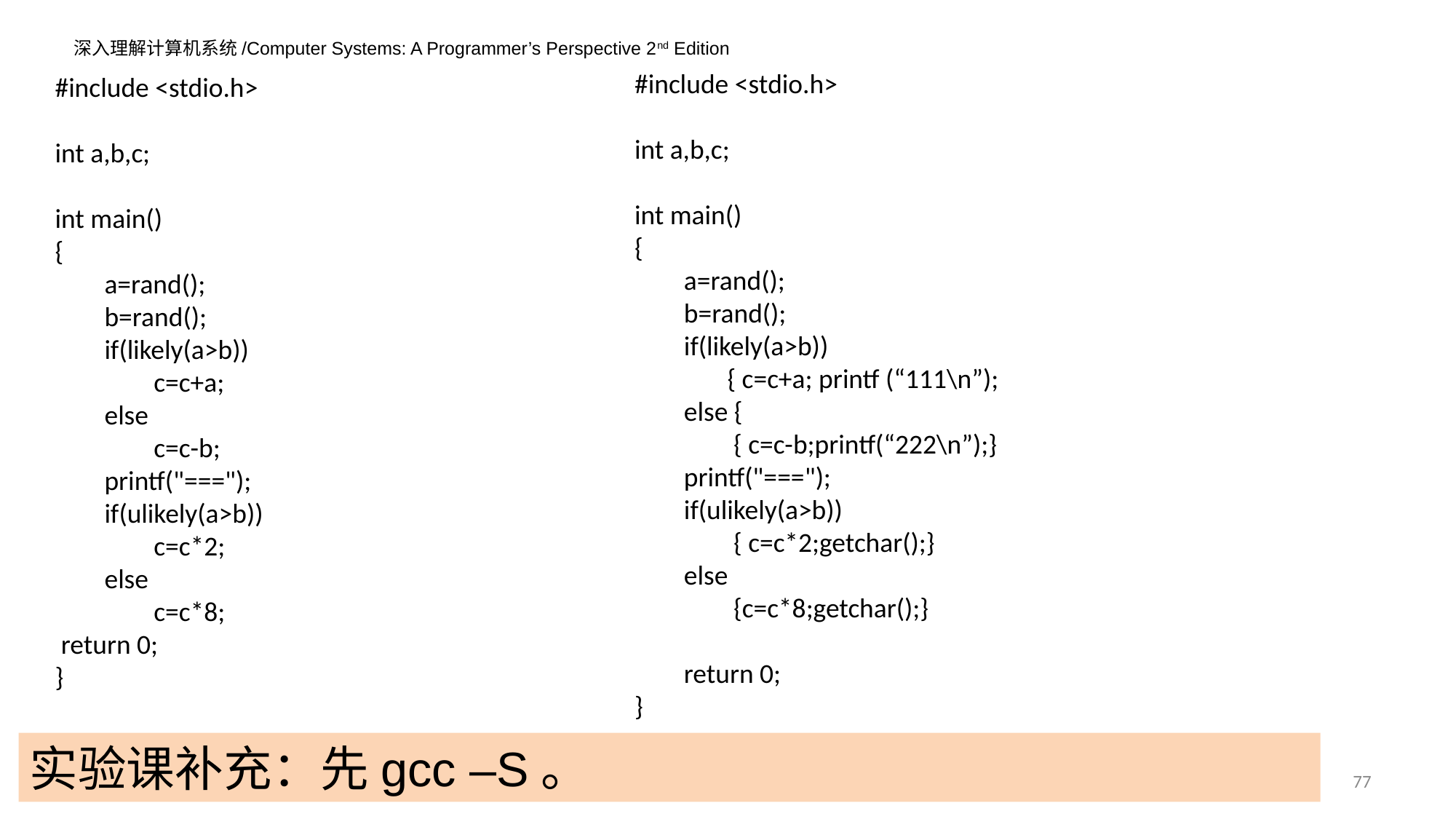

#include <stdio.h>

int a,b,c;

int main()
{
        a=rand();
        b=rand();
        if(likely(a>b))
               { c=c+a; printf (“111\n”);
        else {
                { c=c-b;printf(“222\n”);}
        printf("===");
        if(ulikely(a>b))
                { c=c*2;getchar();}
        else
                {c=c*8;getchar();}

        return 0;
}
#include <stdio.h>

int a,b,c;

int main()
{
        a=rand();
        b=rand();
        if(likely(a>b))
                c=c+a;
        else
                c=c-b;
        printf("===");
        if(ulikely(a>b))
                c=c*2;
        else
                c=c*8;
 return 0;
}
实验课补充：先gcc –S。
77